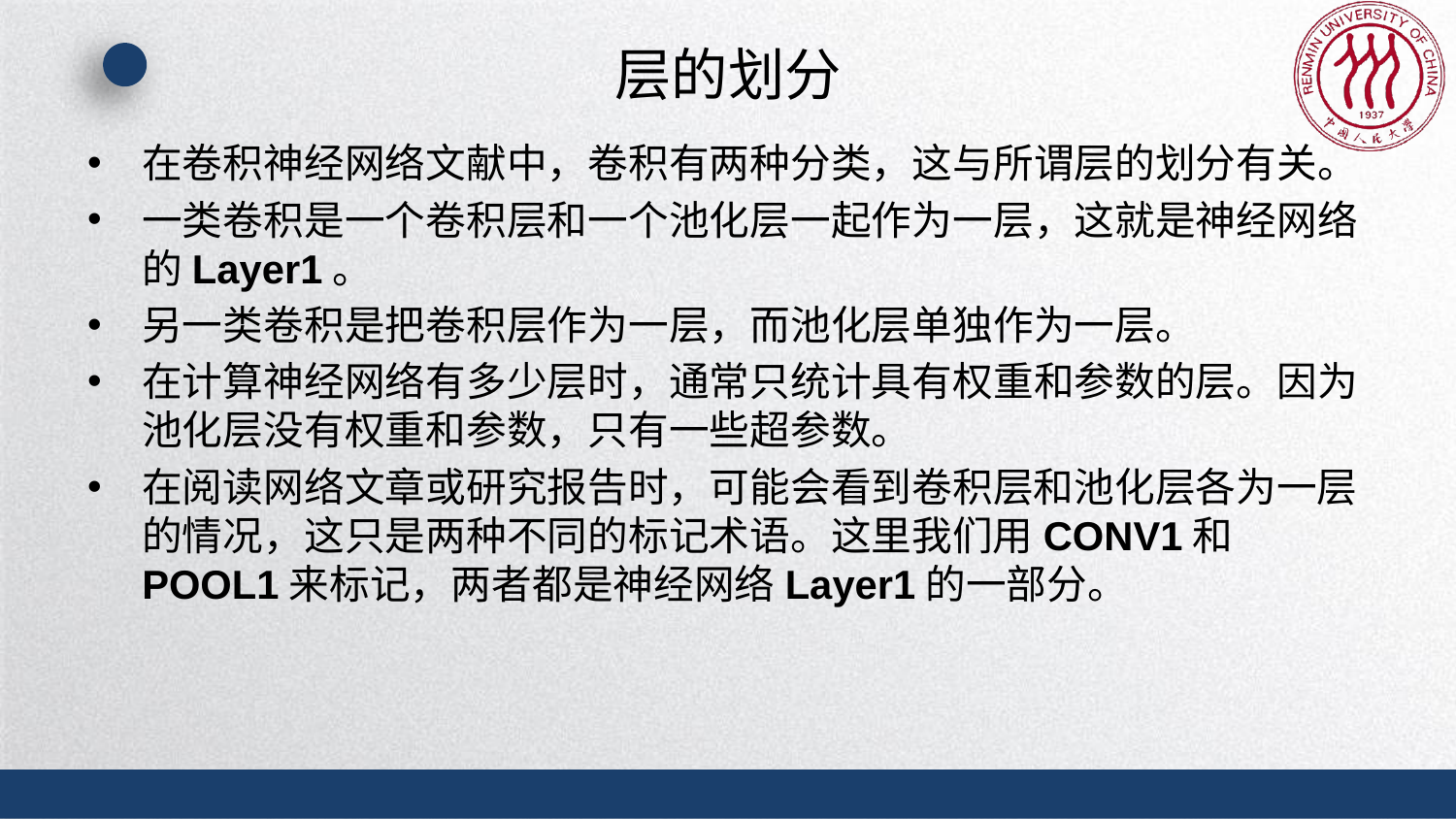

# 层的划分
在卷积神经网络文献中，卷积有两种分类，这与所谓层的划分有关。
一类卷积是一个卷积层和一个池化层一起作为一层，这就是神经网络的Layer1。
另一类卷积是把卷积层作为一层，而池化层单独作为一层。
在计算神经网络有多少层时，通常只统计具有权重和参数的层。因为池化层没有权重和参数，只有一些超参数。
在阅读网络文章或研究报告时，可能会看到卷积层和池化层各为一层的情况，这只是两种不同的标记术语。这里我们用CONV1和POOL1来标记，两者都是神经网络Layer1的一部分。